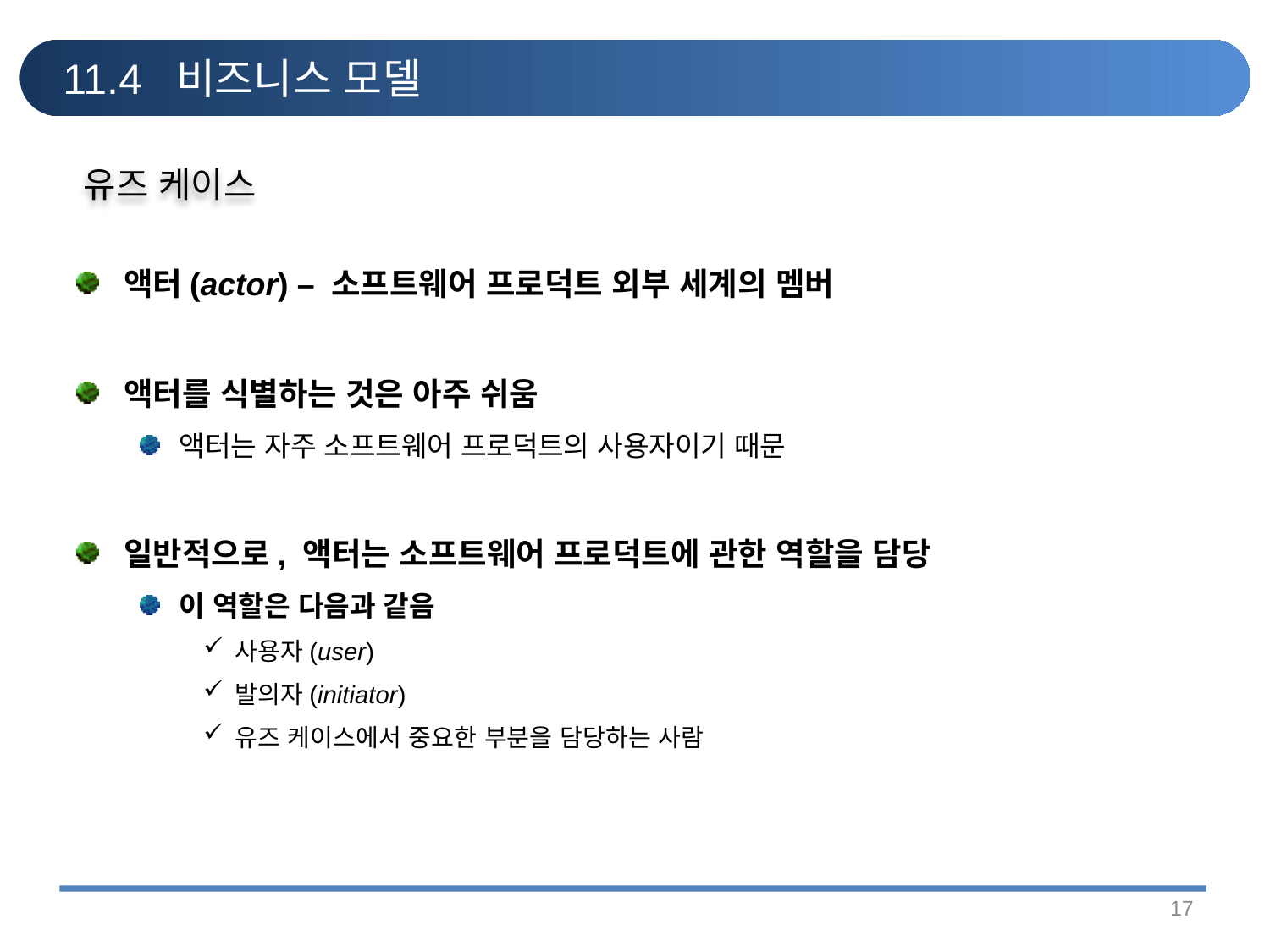

# 11.4  비즈니스 모델
유즈 케이스
액터(actor) – 소프트웨어 프로덕트 외부 세계의 멤버

액터를 식별하는 것은 아주 쉬움
액터는 자주 소프트웨어 프로덕트의 사용자이기 때문

일반적으로, 액터는 소프트웨어 프로덕트에 관한 역할을 담당
이 역할은 다음과 같음
사용자(user)
발의자(initiator)
유즈 케이스에서 중요한 부분을 담당하는 사람
17